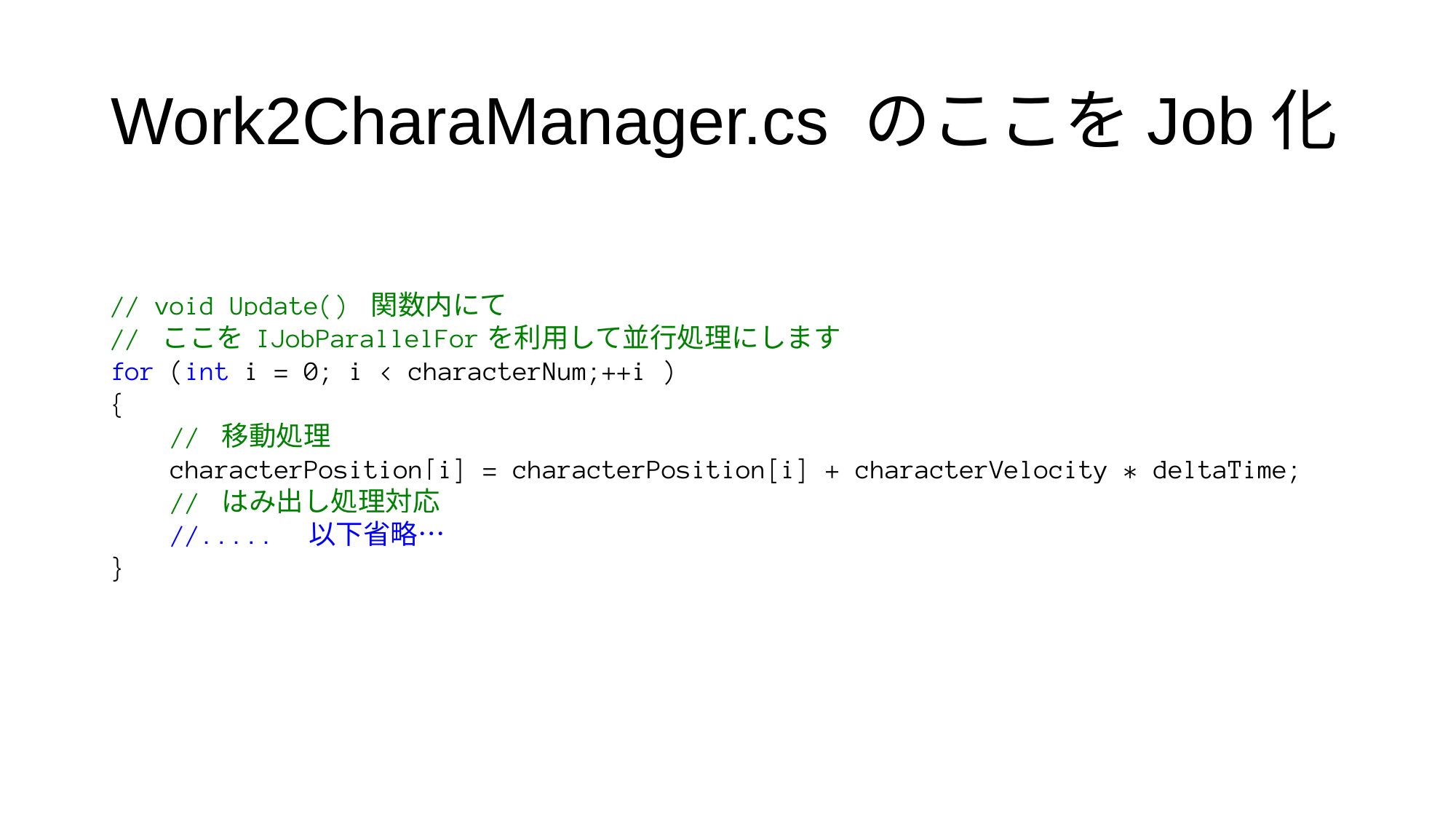

# Work2CharaManager.cs のここをJob化
// void Update() 関数内にて
// ここを IJobParallelForを利用して並行処理にします
for (int i = 0; i < characterNum;++i )
{
    // 移動処理
    characterPosition[i] = characterPosition[i] + characterVelocity * deltaTime;
    // はみ出し処理対応
    //.....　以下省略…
}